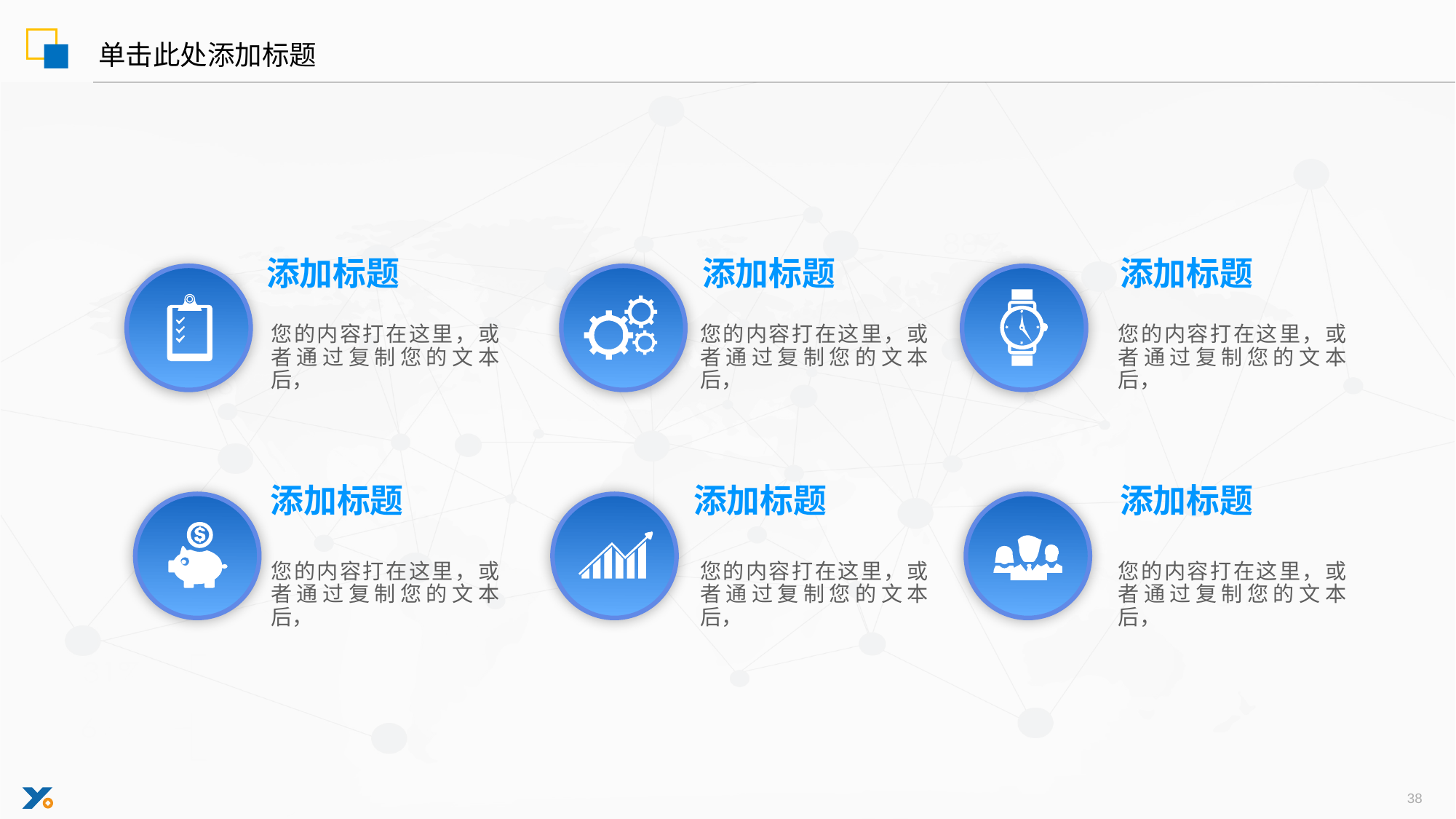

单击此处添加标题
添加标题
添加标题
添加标题

您的内容打在这里，或者通过复制您的文本后，
您的内容打在这里，或者通过复制您的文本后，
您的内容打在这里，或者通过复制您的文本后，
添加标题
添加标题
添加标题

您的内容打在这里，或者通过复制您的文本后，
您的内容打在这里，或者通过复制您的文本后，
您的内容打在这里，或者通过复制您的文本后，